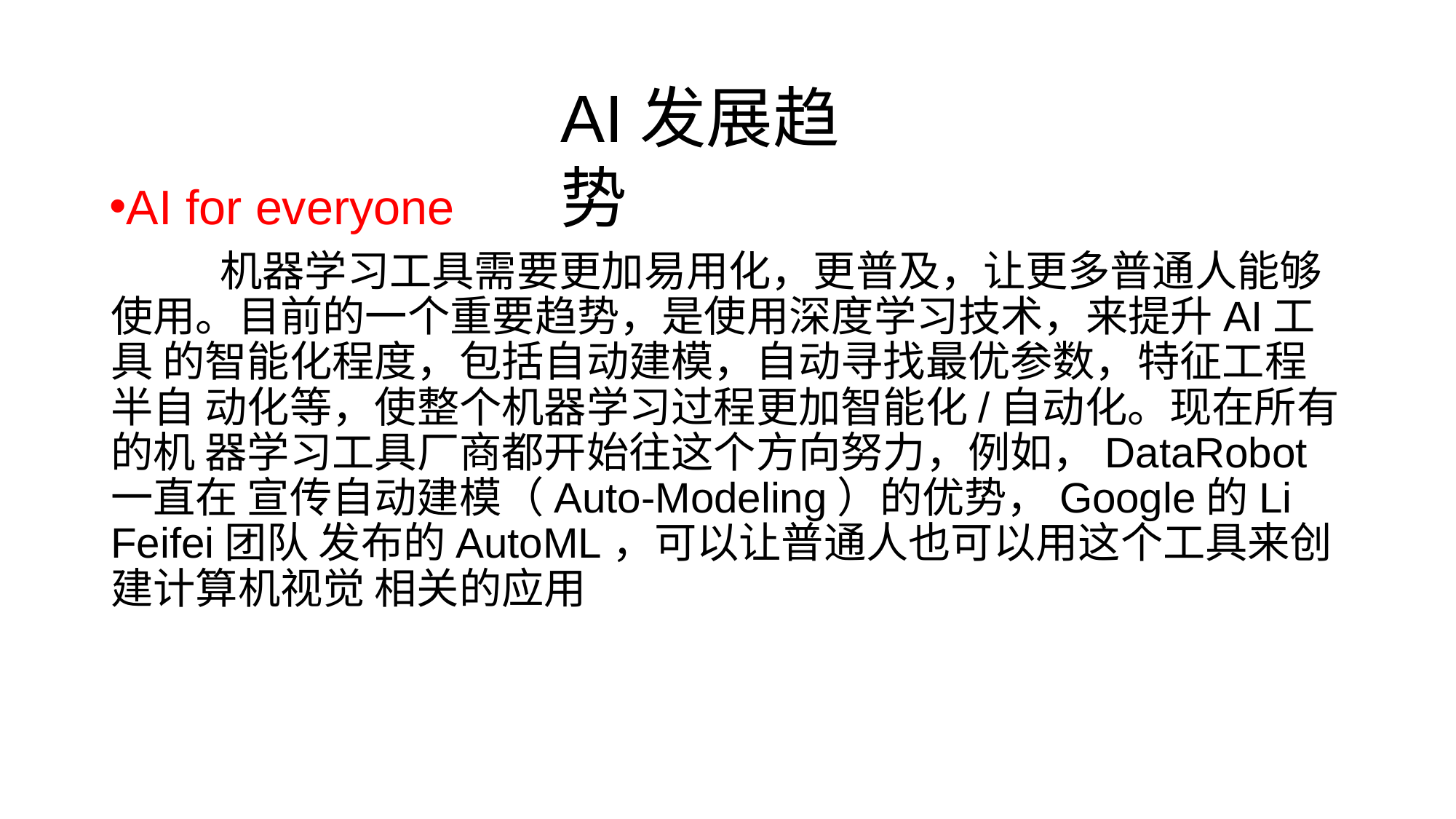

# AI发展趋势
AI for everyone
机器学习工具需要更加易用化，更普及，让更多普通人能够 使用。目前的一个重要趋势，是使用深度学习技术，来提升AI工具 的智能化程度，包括自动建模，自动寻找最优参数，特征工程半自 动化等，使整个机器学习过程更加智能化/自动化。现在所有的机 器学习工具厂商都开始往这个方向努力，例如，DataRobot一直在 宣传自动建模（Auto-Modeling）的优势，Google的Li Feifei团队 发布的AutoML，可以让普通人也可以用这个工具来创建计算机视觉 相关的应用